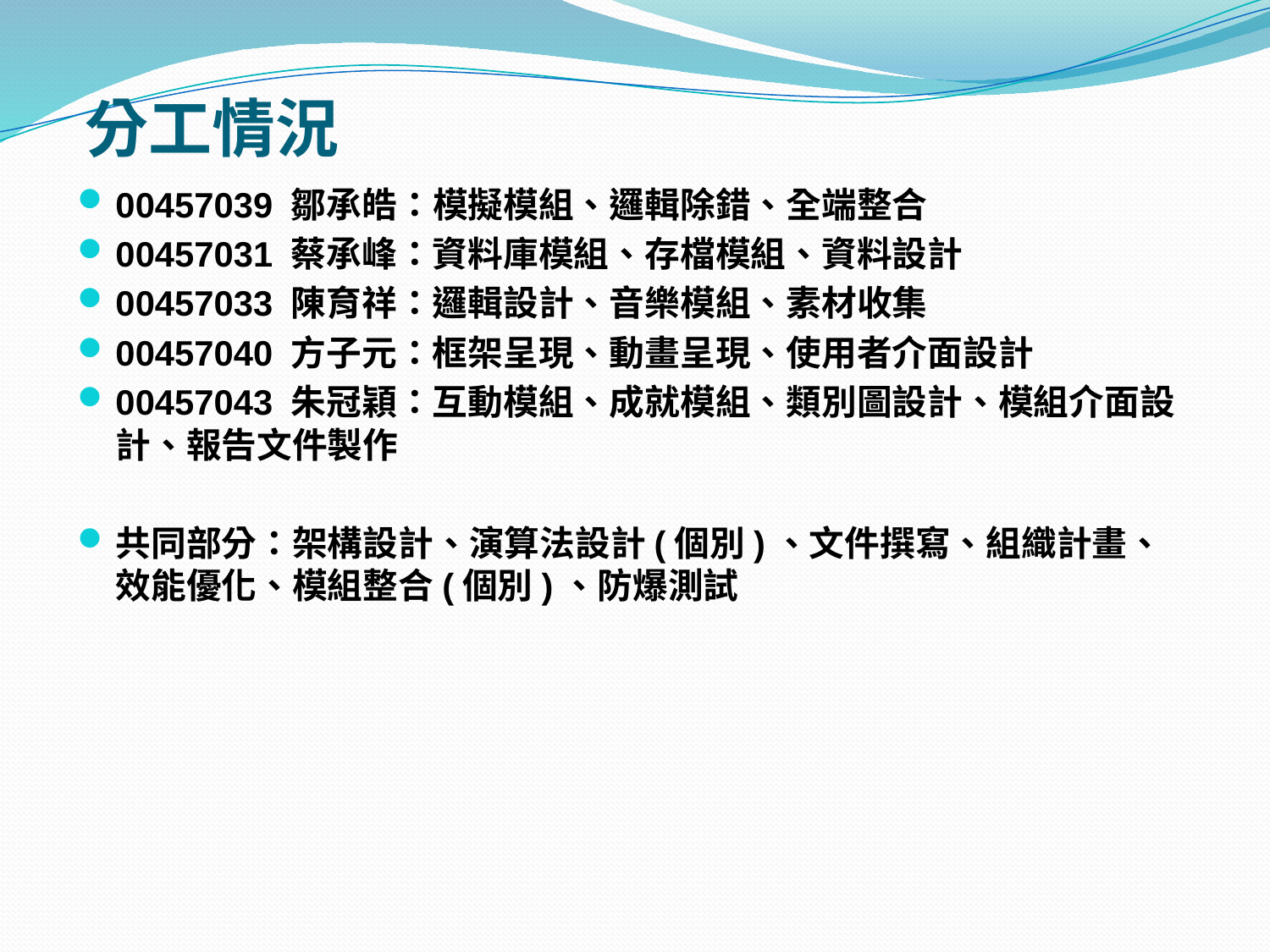

# 分工情況
00457039 鄒承皓：模擬模組、邏輯除錯、全端整合
00457031 蔡承峰：資料庫模組、存檔模組、資料設計
00457033 陳育祥：邏輯設計、音樂模組、素材收集
00457040 方子元：框架呈現、動畫呈現、使用者介面設計
00457043 朱冠穎：互動模組、成就模組、類別圖設計、模組介面設計、報告文件製作

共同部分：架構設計、演算法設計(個別)、文件撰寫、組織計畫、效能優化、模組整合(個別)、防爆測試